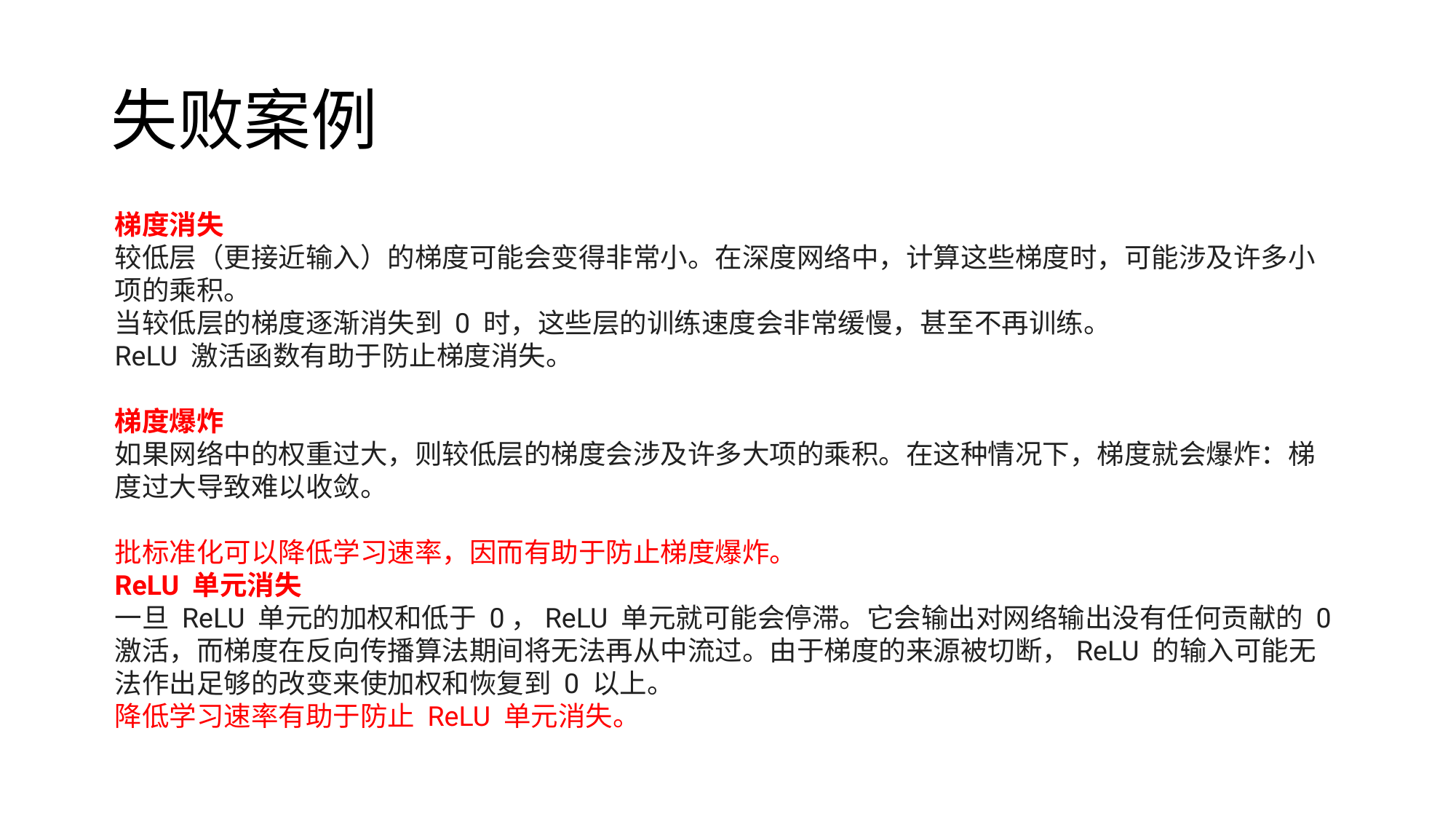

# 失败案例
梯度消失
较低层（更接近输入）的梯度可能会变得非常小。在深度网络中，计算这些梯度时，可能涉及许多小项的乘积。
当较低层的梯度逐渐消失到 0 时，这些层的训练速度会非常缓慢，甚至不再训练。
ReLU 激活函数有助于防止梯度消失。

梯度爆炸
如果网络中的权重过大，则较低层的梯度会涉及许多大项的乘积。在这种情况下，梯度就会爆炸：梯度过大导致难以收敛。

批标准化可以降低学习速率，因而有助于防止梯度爆炸。
ReLU 单元消失
一旦 ReLU 单元的加权和低于 0，ReLU 单元就可能会停滞。它会输出对网络输出没有任何贡献的 0 激活，而梯度在反向传播算法期间将无法再从中流过。由于梯度的来源被切断，ReLU 的输入可能无法作出足够的改变来使加权和恢复到 0 以上。
降低学习速率有助于防止 ReLU 单元消失。